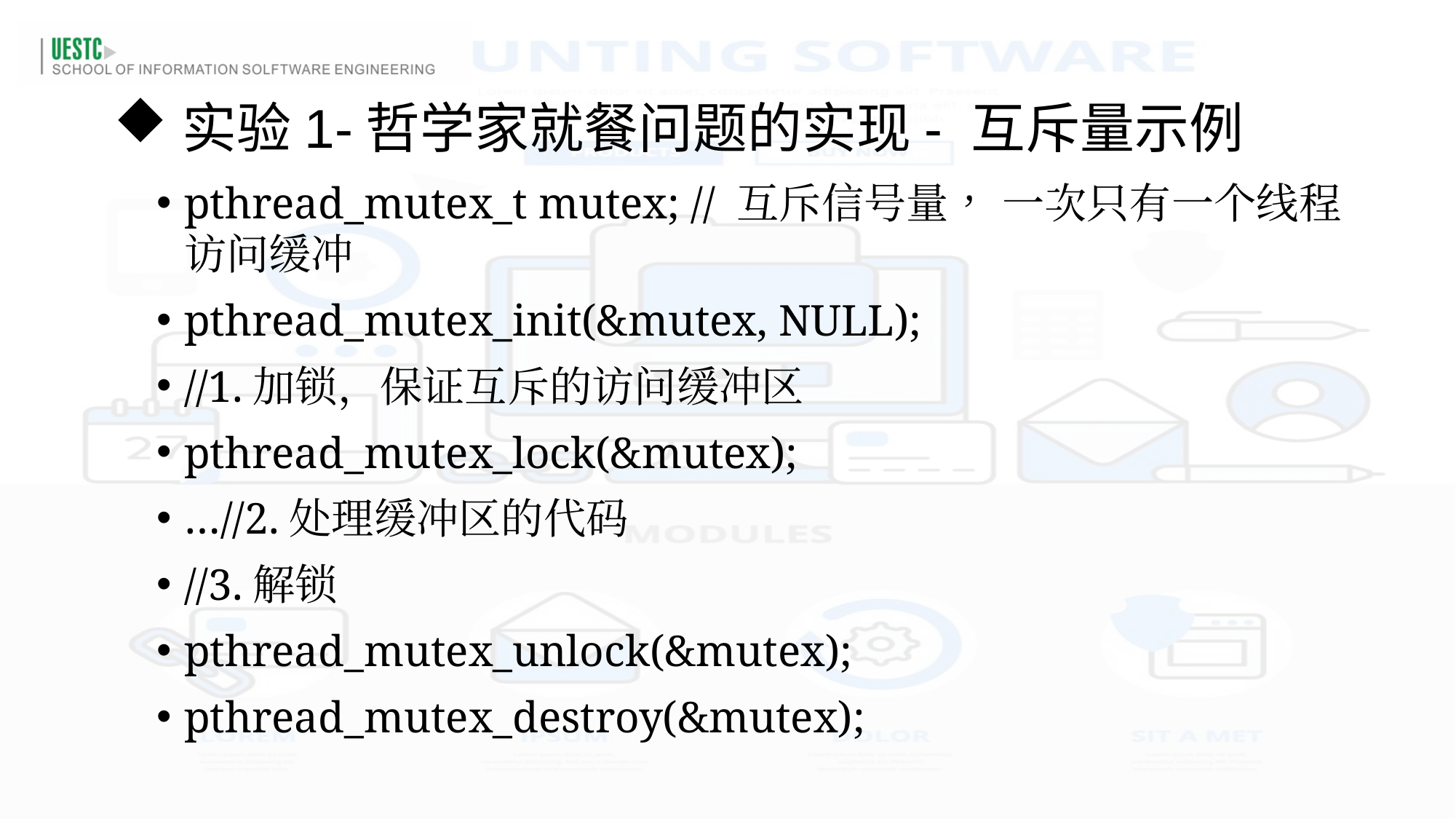

实验1-哲学家就餐问题的实现- 互斥量示例

pthread_mutex_t mutex; // 互斥信号量， 一次只有一个线程访问缓冲
pthread_mutex_init(&mutex, NULL);
//1.加锁，保证互斥的访问缓冲区
pthread_mutex_lock(&mutex);
…//2.处理缓冲区的代码
//3.解锁
pthread_mutex_unlock(&mutex);
pthread_mutex_destroy(&mutex);